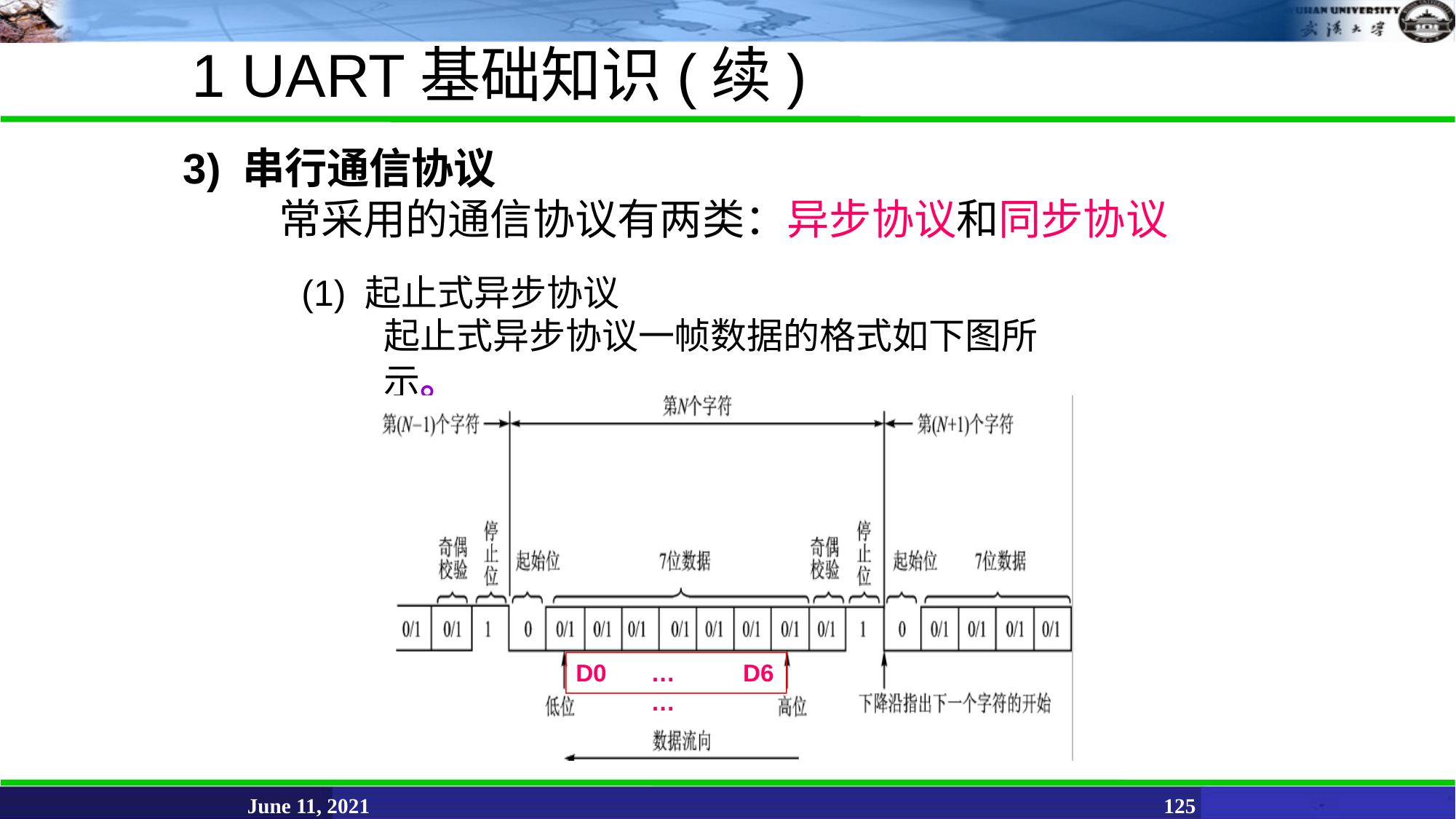

1 UART基础知识(续)
# 3) 串行通信协议
常采用的通信协议有两类：异步协议和同步协议
(1) 起止式异步协议
起止式异步协议一帧数据的格式如下图所示。

D0
……
D6
June 11, 2021

125